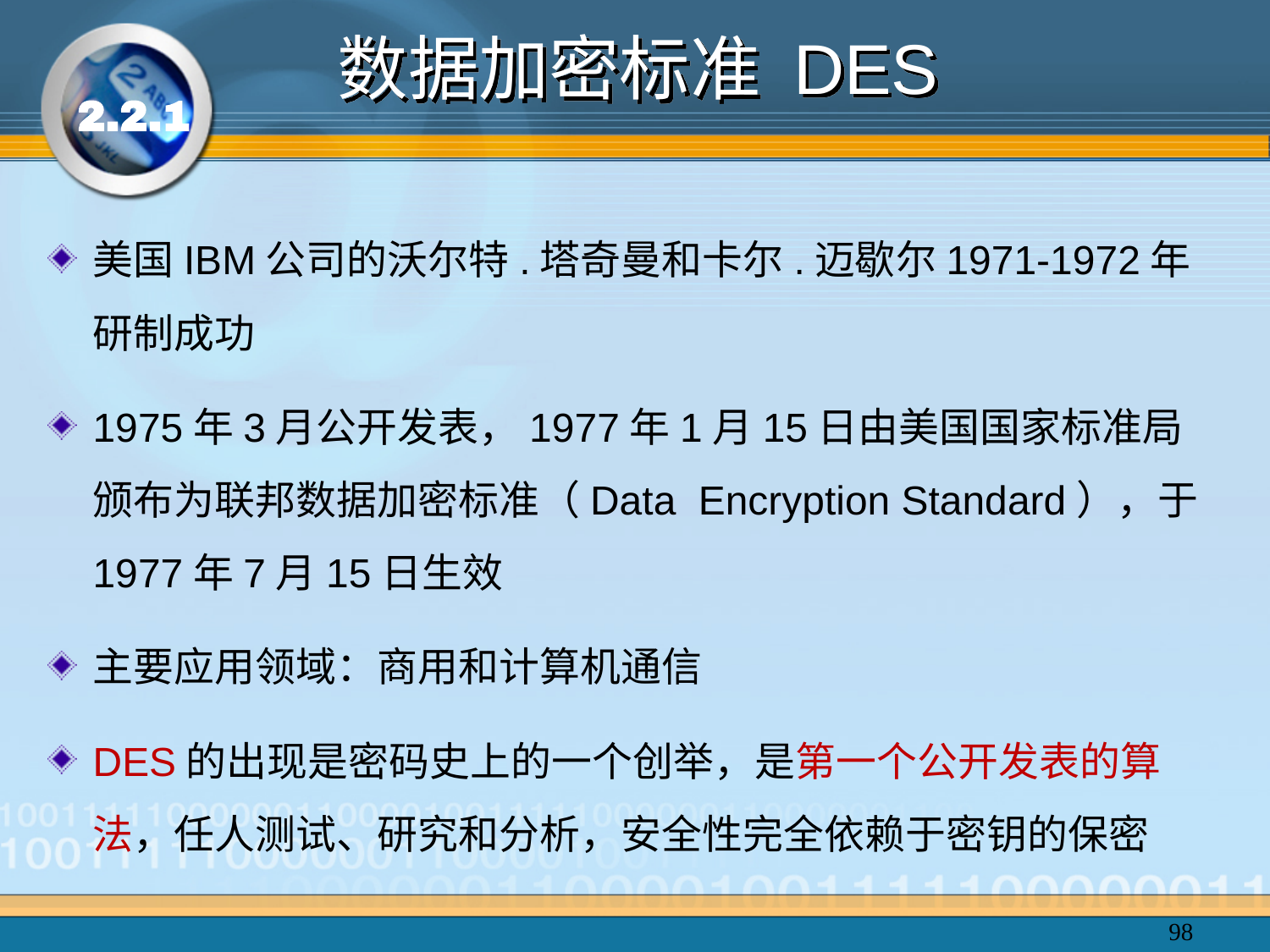

# 数据加密标准 DES
2.2.1
美国IBM公司的沃尔特.塔奇曼和卡尔.迈歇尔1971-1972年研制成功
1975年3月公开发表，1977年1月15日由美国国家标准局颁布为联邦数据加密标准（Data  Encryption Standard），于1977年7月15日生效
主要应用领域：商用和计算机通信
DES的出现是密码史上的一个创举，是第一个公开发表的算法，任人测试、研究和分析，安全性完全依赖于密钥的保密
98